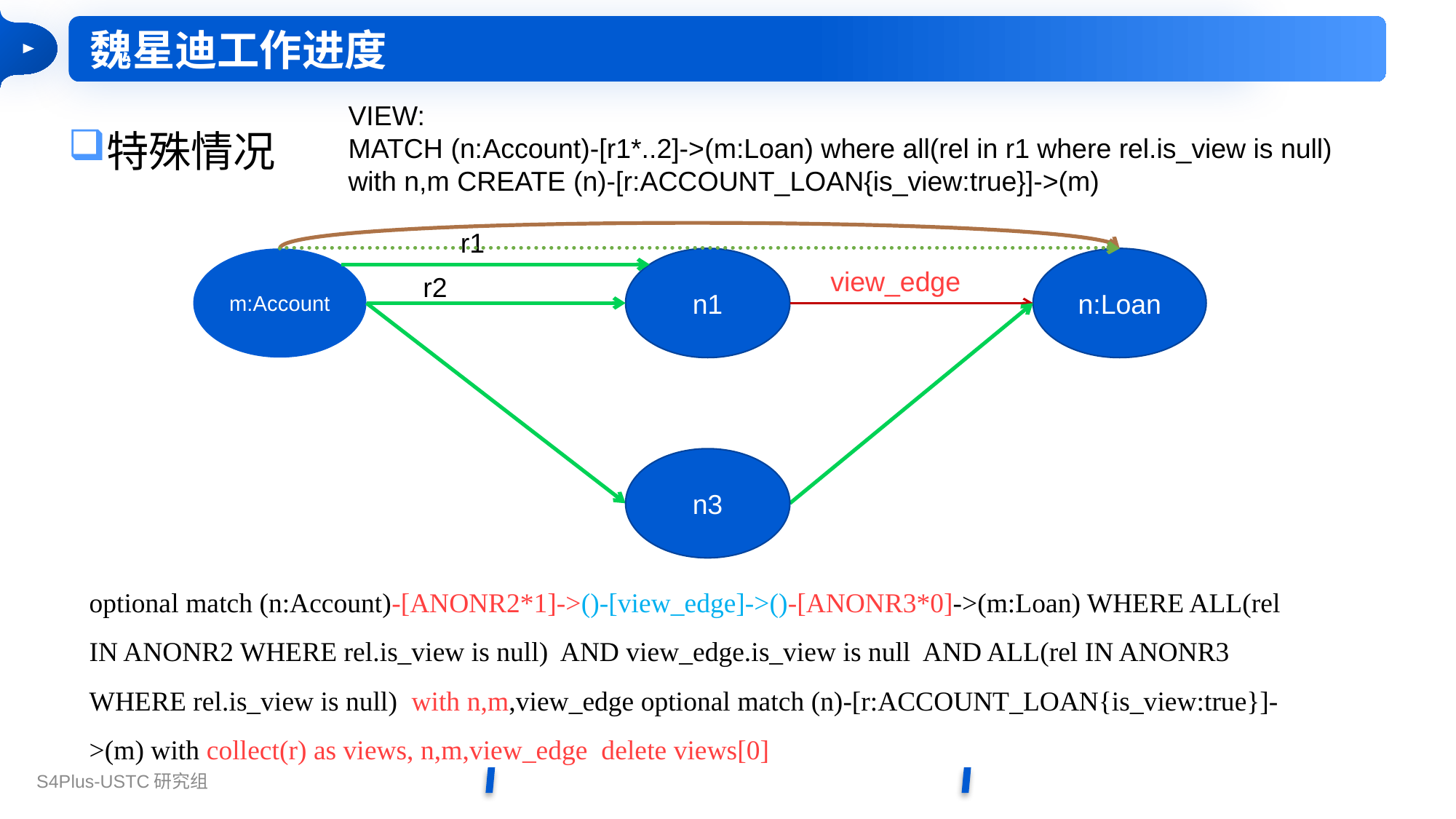

魏星迪工作进度
VIEW:
MATCH (n:Account)-[r1*..2]->(m:Loan) where all(rel in r1 where rel.is_view is null) with n,m CREATE (n)-[r:ACCOUNT_LOAN{is_view:true}]->(m)
特殊情况
r1
m:Account
n1
n:Loan
view_edge
r2
n3
optional match (n:Account)-[ANONR2*1]->()-[view_edge]->()-[ANONR3*0]->(m:Loan) WHERE ALL(rel IN ANONR2 WHERE rel.is_view is null)  AND view_edge.is_view is null  AND ALL(rel IN ANONR3 WHERE rel.is_view is null)  with n,m,view_edge optional match (n)-[r:ACCOUNT_LOAN{is_view:true}]->(m) with collect(r) as views, n,m,view_edge  delete views[0]